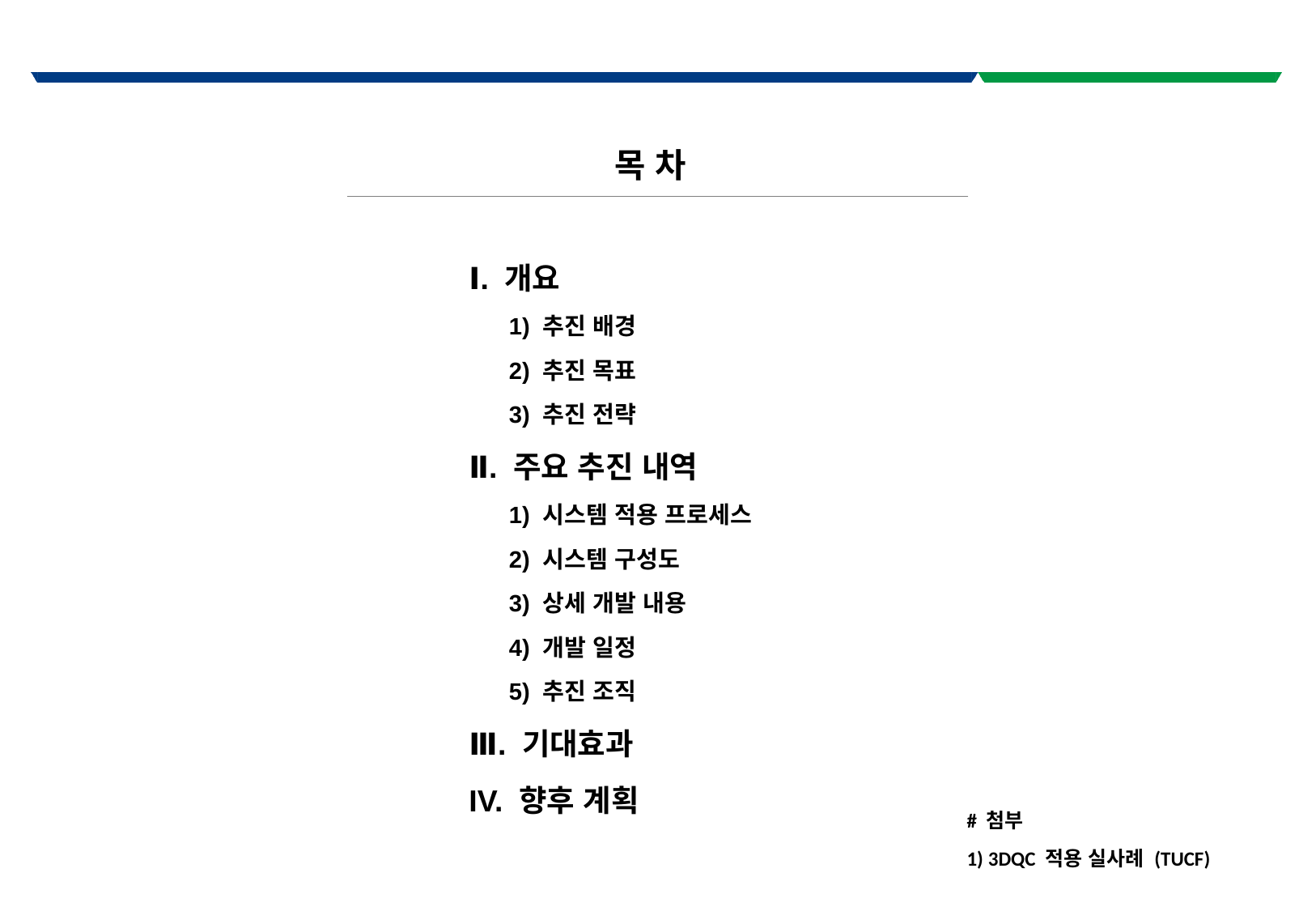

목 차
Ⅰ. 개요
      1) 추진 배경
      2) 추진 목표
      3) 추진 전략
Ⅱ. 주요 추진 내역
      1) 시스템 적용 프로세스
      2) 시스템 구성도
      3) 상세 개발 내용
      4) 개발 일정
      5) 추진 조직
Ⅲ. 기대효과
IV. 향후 계획
# 첨부
 3DQC 적용 실사례 (TUCF)